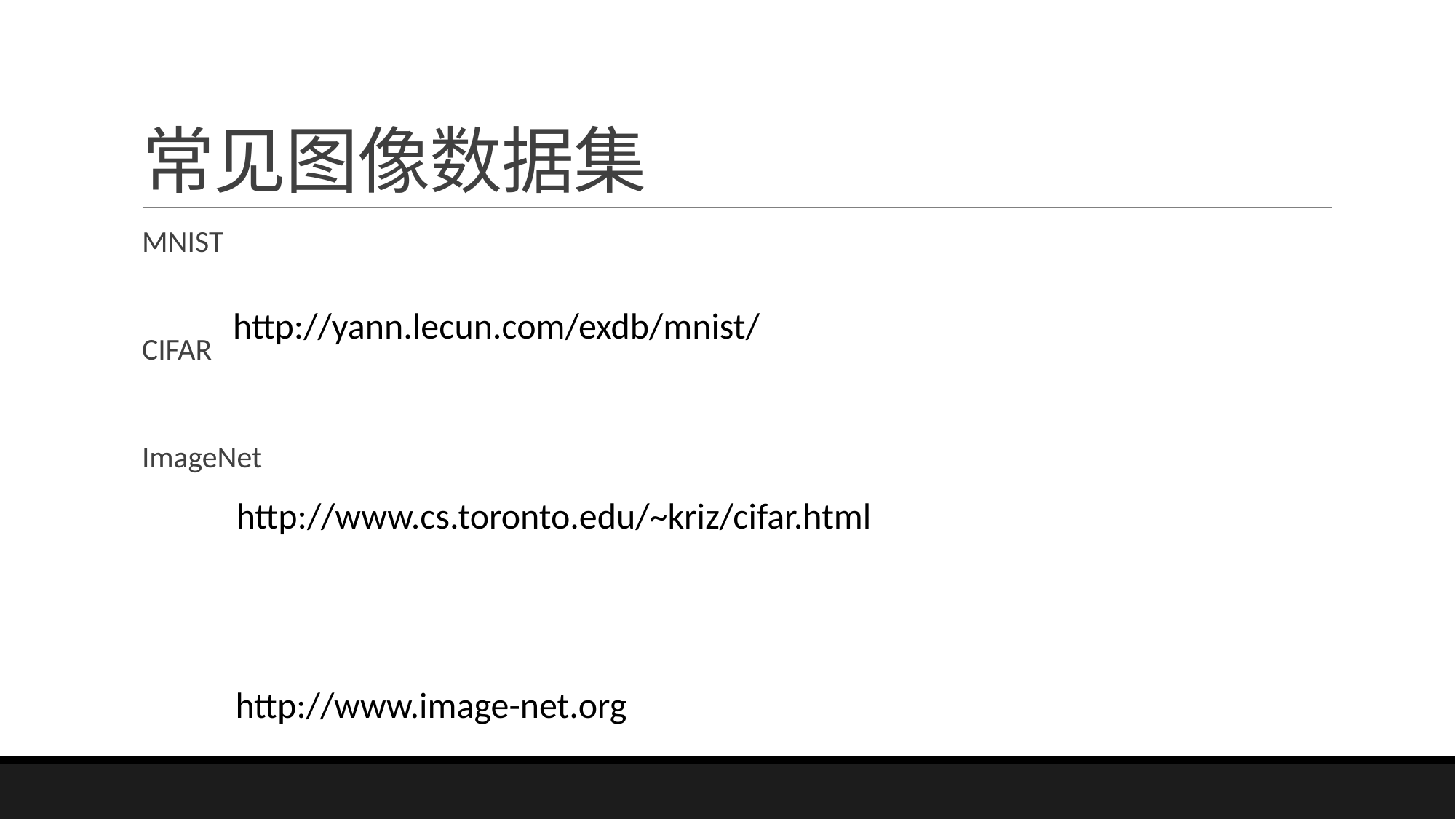

# 常见图像数据集
MNIST

CIFAR

ImageNet
http://yann.lecun.com/exdb/mnist/
http://www.cs.toronto.edu/~kriz/cifar.html
http://www.image-net.org